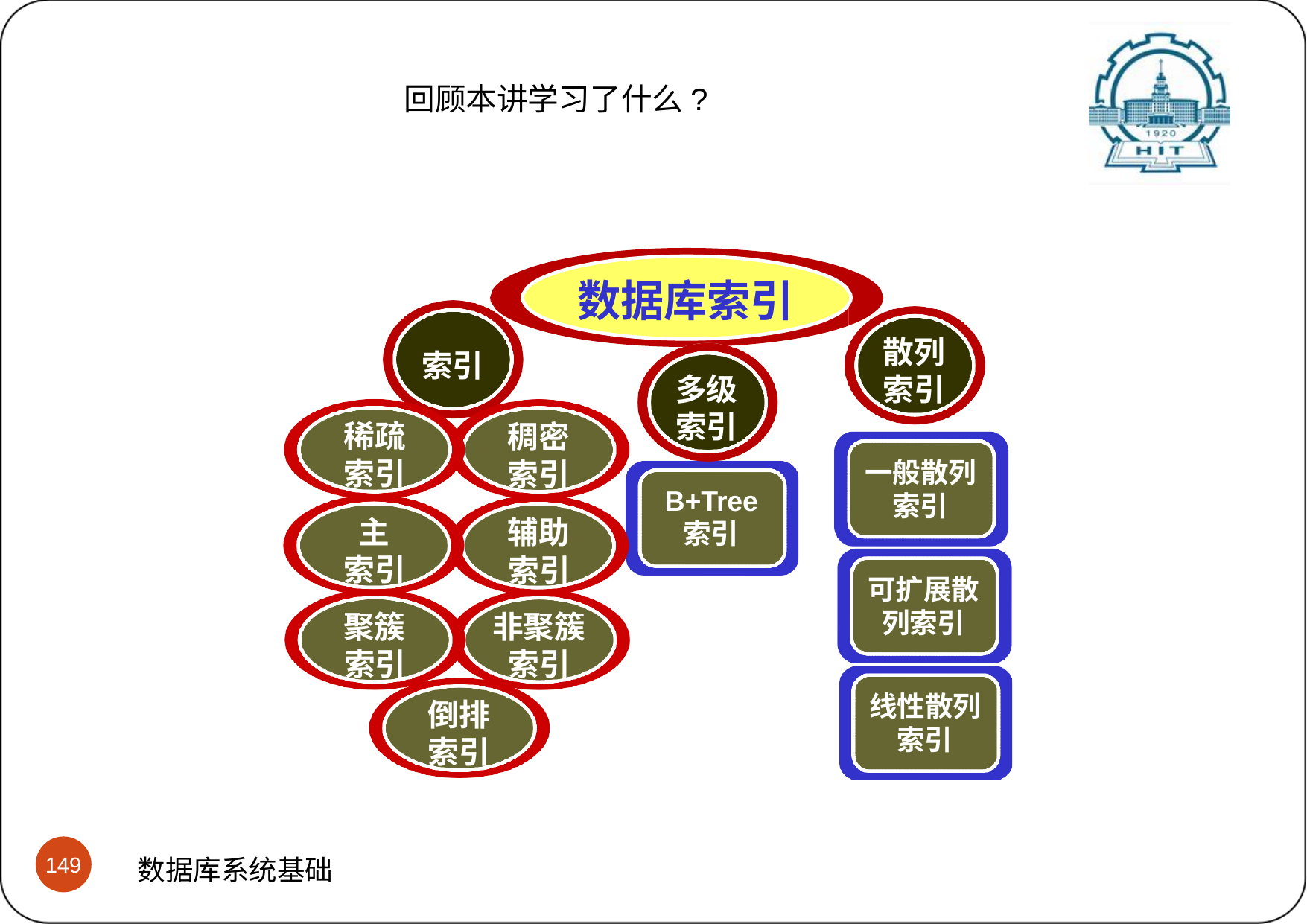

# 回顾本讲学习了什么?

数据库索引

散列 索引
索引
多级 索引
稀疏 索引
主 索引
聚簇 索引
稠密 索引
辅助 索引
非聚簇 索引
一般散列 索引
B+Tree
索引
可扩展散 列索引
线性散列 索引
倒排 索引